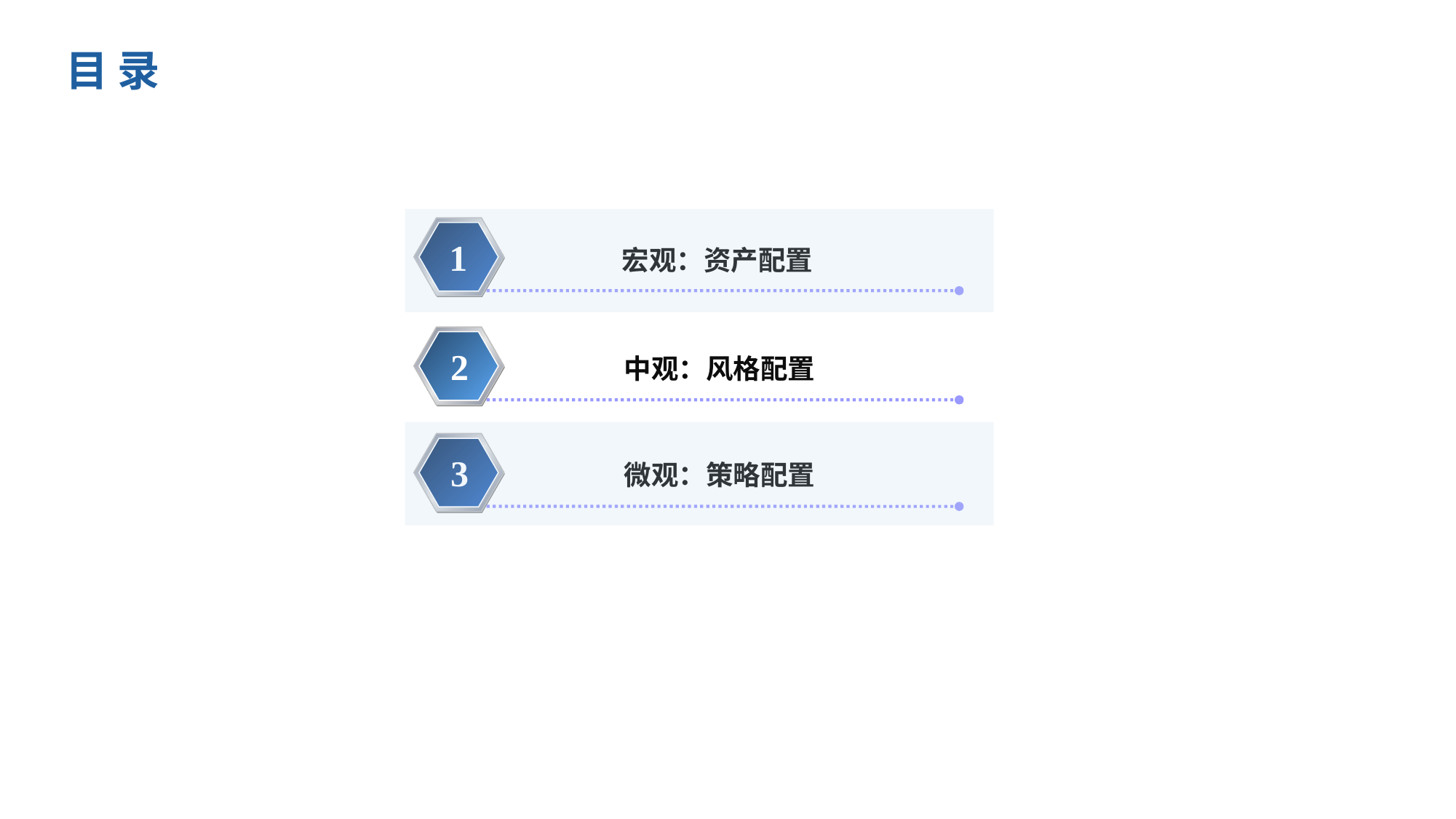

目 录

1
宏观：资产配置

2

中观：风格配置

3

微观：策略配置